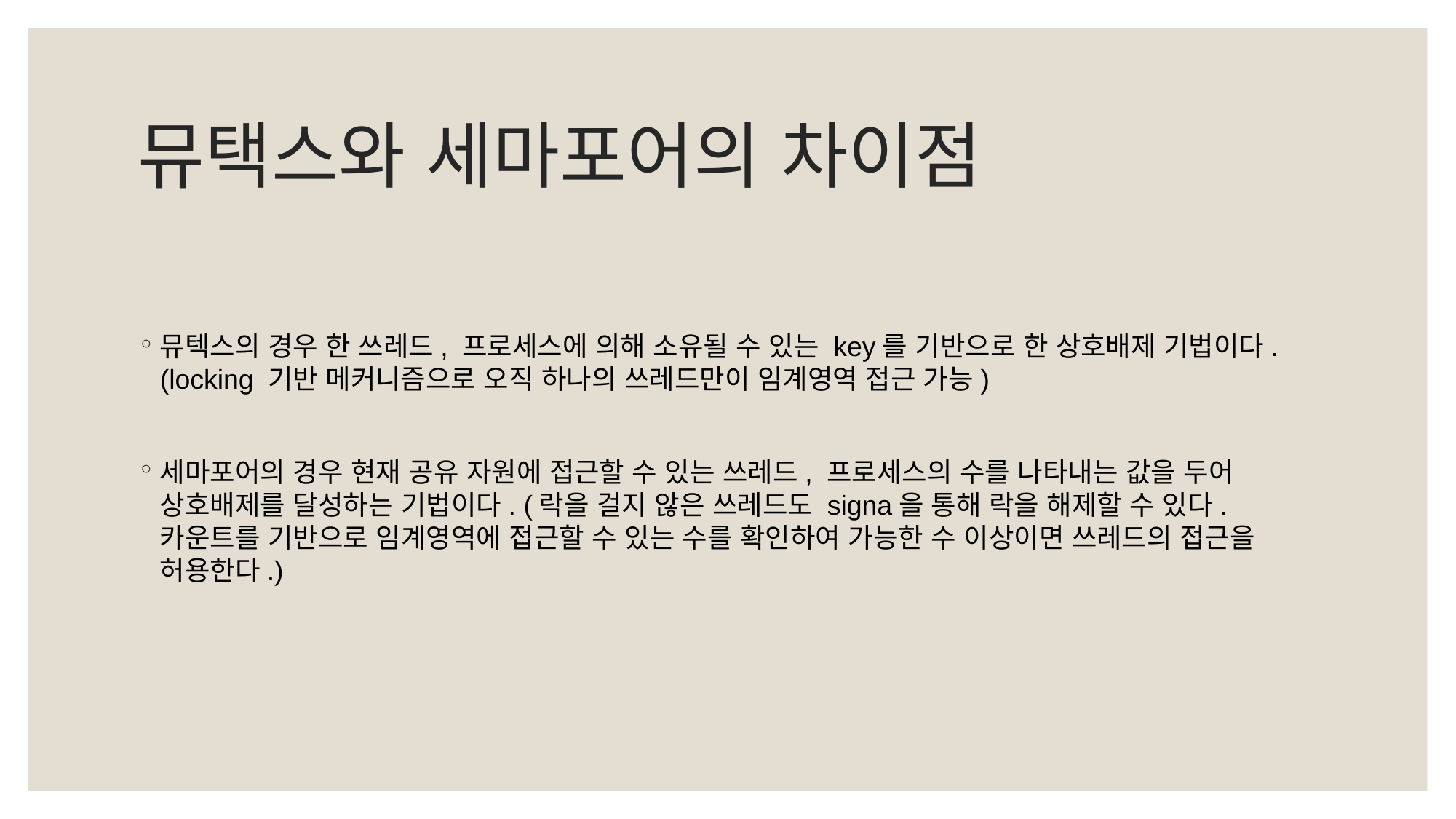

# 뮤택스와 세마포어의 차이점
뮤텍스의 경우 한 쓰레드, 프로세스에 의해 소유될 수 있는 key를 기반으로 한 상호배제 기법이다. (locking 기반 메커니즘으로 오직 하나의 쓰레드만이 임계영역 접근 가능)

세마포어의 경우 현재 공유 자원에 접근할 수 있는 쓰레드, 프로세스의 수를 나타내는 값을 두어 상호배제를 달성하는 기법이다. (락을 걸지 않은 쓰레드도 signa을 통해 락을 해제할 수 있다. 카운트를 기반으로 임계영역에 접근할 수 있는 수를 확인하여 가능한 수 이상이면 쓰레드의 접근을 허용한다.)